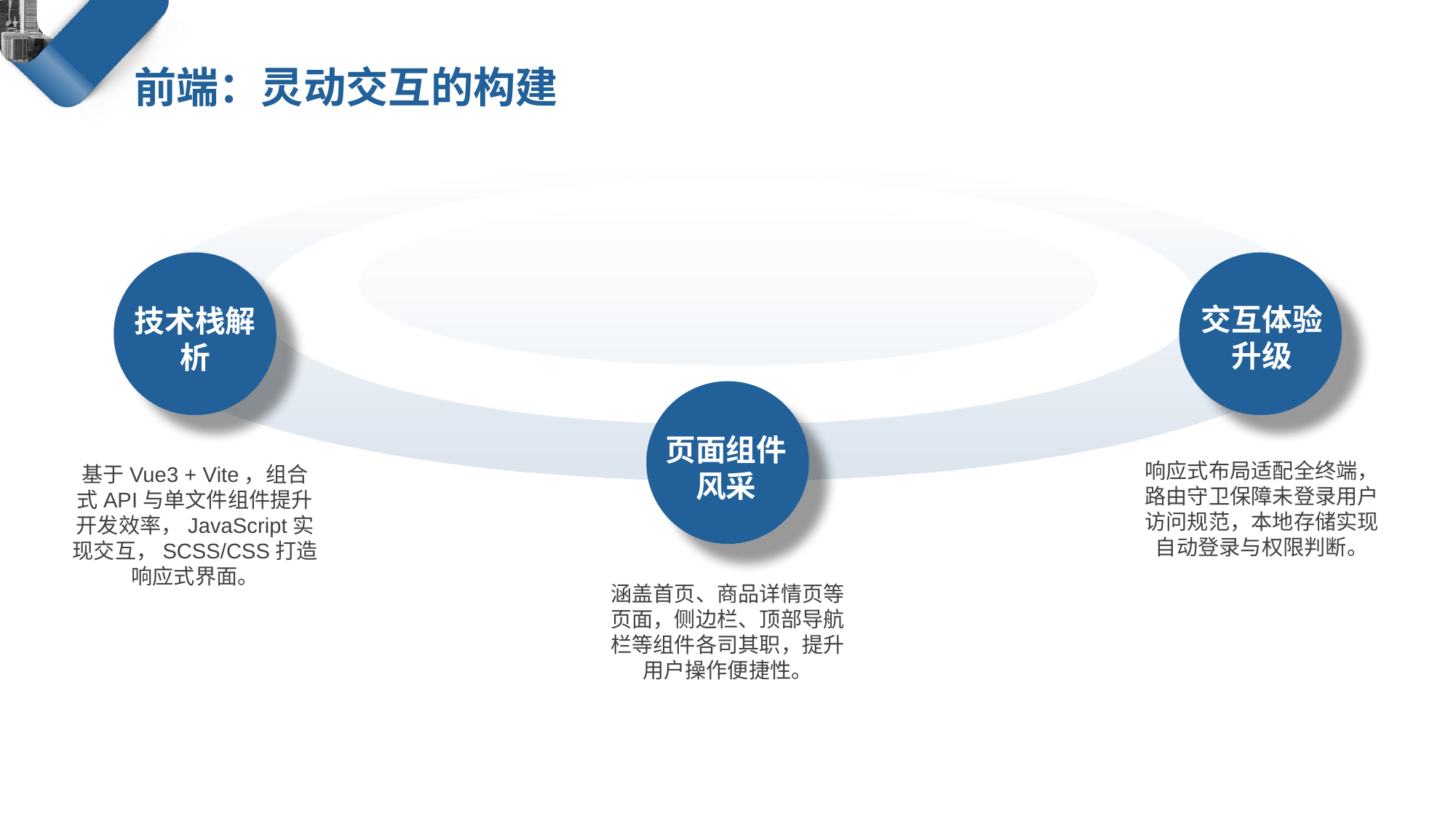

前端：灵动交互的构建

交互体验升级
技术栈解析

页面组件风采
响应式布局适配全终端，路由守卫保障未登录用户访问规范，本地存储实现自动登录与权限判断。
基于Vue3 + Vite，组合式API与单文件组件提升开发效率，JavaScript实现交互，SCSS/CSS打造响应式界面。
涵盖首页、商品详情页等页面，侧边栏、顶部导航栏等组件各司其职，提升用户操作便捷性。